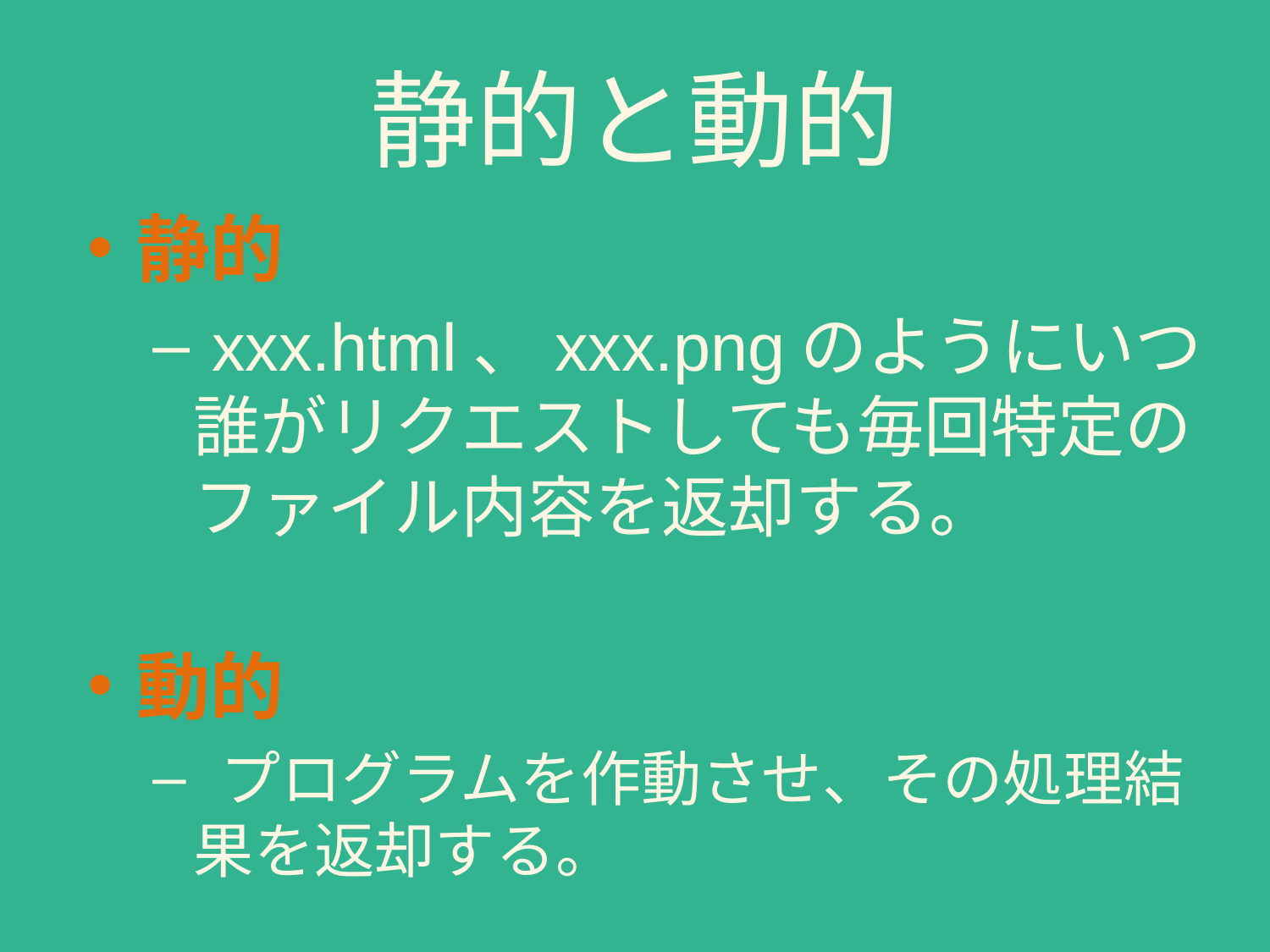

# 静的と動的
静的
 xxx.html、xxx.pngのようにいつ誰がリクエストしても毎回特定のファイル内容を返却する。
動的
 プログラムを作動させ、その処理結果を返却する。